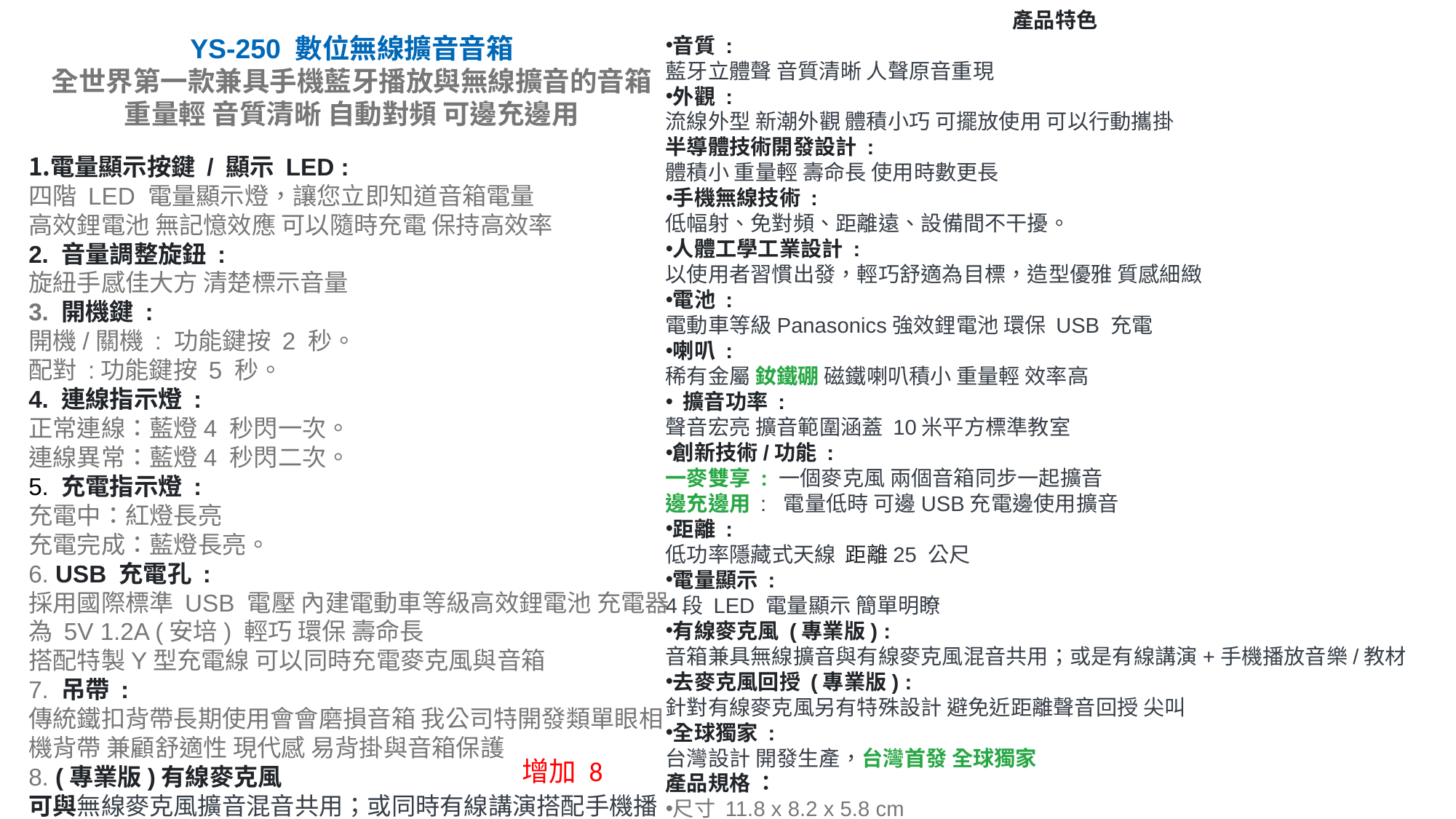

產品特色
音質 :
藍牙立體聲 音質清晰 人聲原音重現
外觀 :
流線外型 新潮外觀 體積小巧 可擺放使用 可以行動攜掛
半導體技術開發設計 :
體積小 重量輕 壽命長 使用時數更長
手機無線技術 :
低幅射、免對頻、距離遠、設備間不干擾。
人體工學工業設計 :
以使用者習慣出發，輕巧舒適為目標，造型優雅 質感細緻
電池 :
電動車等級Panasonics強效鋰電池 環保 USB 充電
喇叭 :
稀有金屬 釹鐵硼 磁鐵喇叭積小 重量輕 效率高
 擴音功率 :
聲音宏亮 擴音範圍涵蓋 10米平方標準教室
創新技術/功能 :
一麥雙享 : 一個麥克風 兩個音箱同步一起擴音
邊充邊用 :  電量低時 可邊USB充電邊使用擴音
距離 :
低功率隱藏式天線  距離25 公尺
電量顯示 :
4段 LED 電量顯示 簡單明瞭
有線麥克風 (專業版) :
音箱兼具無線擴音與有線麥克風混音共用；或是有線講演+手機播放音樂/教材
去麥克風回授 (專業版) :
針對有線麥克風另有特殊設計 避免近距離聲音回授 尖叫
全球獨家 :
台灣設計 開發生產，台灣首發 全球獨家
產品規格 ：
尺寸 11.8 x 8.2 x 5.8 cm
重量 299g （規格以實際產品為主)
喇叭功率 10W
擴音範圍 7~8米
無線連接距離 25公尺(直線)
YS-250 數位無線擴音音箱
全世界第一款兼具手機藍牙播放與無線擴音的音箱
重量輕 音質清晰 自動對頻 可邊充邊用
電量顯示按鍵 / 顯示 LED :
四階 LED 電量顯示燈，讓您立即知道音箱電量
高效鋰電池 無記憶效應 可以隨時充電 保持高效率
2. 音量調整旋鈕 :
旋紐手感佳大方 清楚標示音量
3. 開機鍵 :
開機/關機 : 功能鍵按 2 秒。
配對 :功能鍵按 5 秒。
4. 連線指示燈 :
正常連線：藍燈4 秒閃一次。
連線異常：藍燈4 秒閃二次。
5. 充電指示燈 :
充電中：紅燈長亮
充電完成：藍燈長亮。
6. USB 充電孔 :
採用國際標準 USB 電壓 內建電動車等級高效鋰電池 充電器為 5V 1.2A (安培) 輕巧 環保 壽命長
搭配特製Y型充電線 可以同時充電麥克風與音箱
7. 吊帶 :
傳統鐵扣背帶長期使用會會磨損音箱 我公司特開發類單眼相機背帶 兼顧舒適性 現代感 易背掛與音箱保護
8. (專業版)有線麥克風
可與無線麥克風擴音混音共用；或同時有線講演搭配手機播放音樂/教材
增加 8